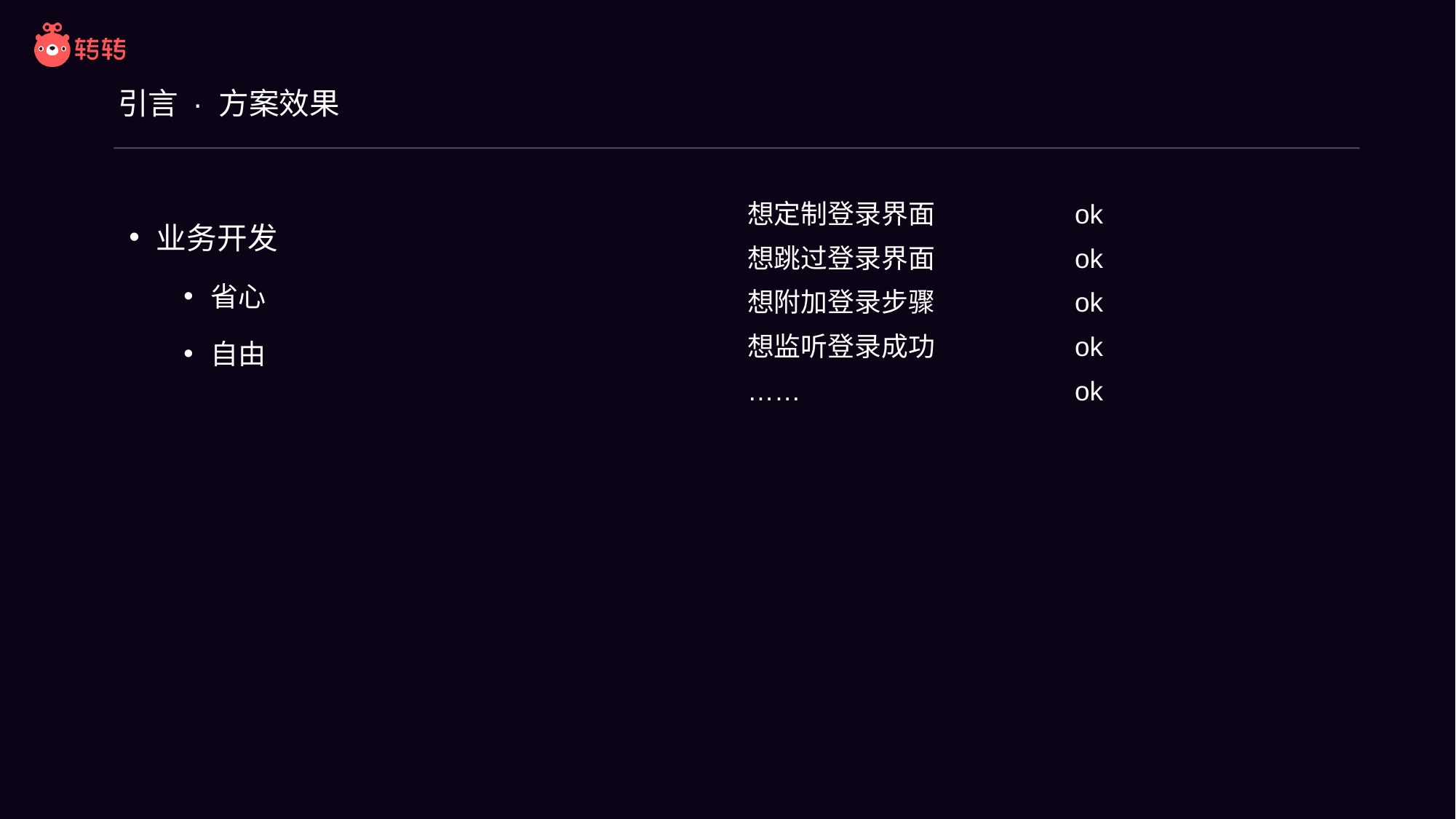

# 引言 · 方案效果
业务开发
省心
自由
想定制登录界面		ok
想跳过登录界面		ok
想附加登录步骤		ok
想监听登录成功		ok
……			ok